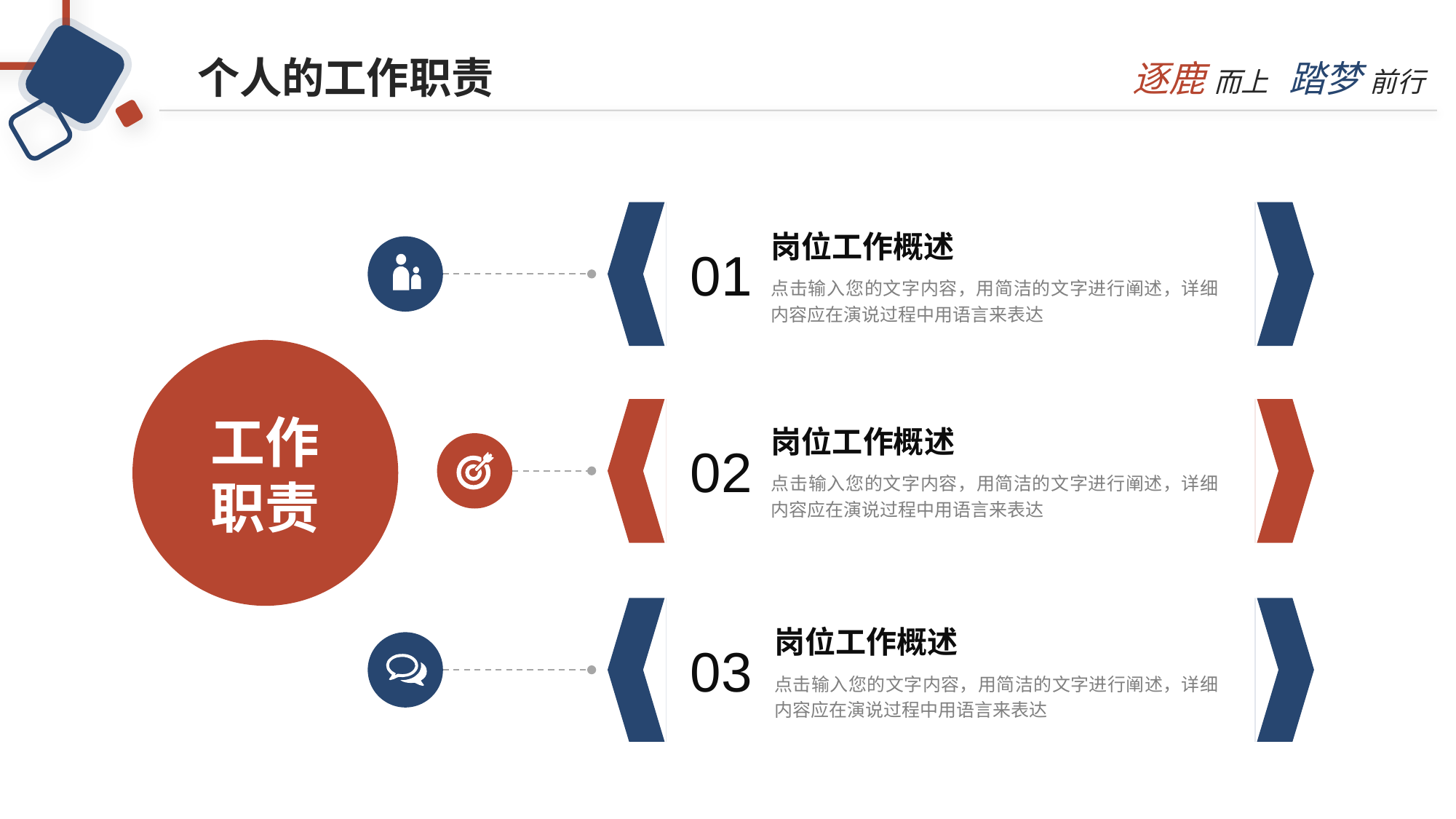

个人的工作职责

岗位工作概述
01

点击输入您的文字内容，用简洁的文字进行阐述，详细内容应在演说过程中用语言来表达

工作职责

岗位工作概述
02

点击输入您的文字内容，用简洁的文字进行阐述，详细内容应在演说过程中用语言来表达

岗位工作概述
03

点击输入您的文字内容，用简洁的文字进行阐述，详细内容应在演说过程中用语言来表达